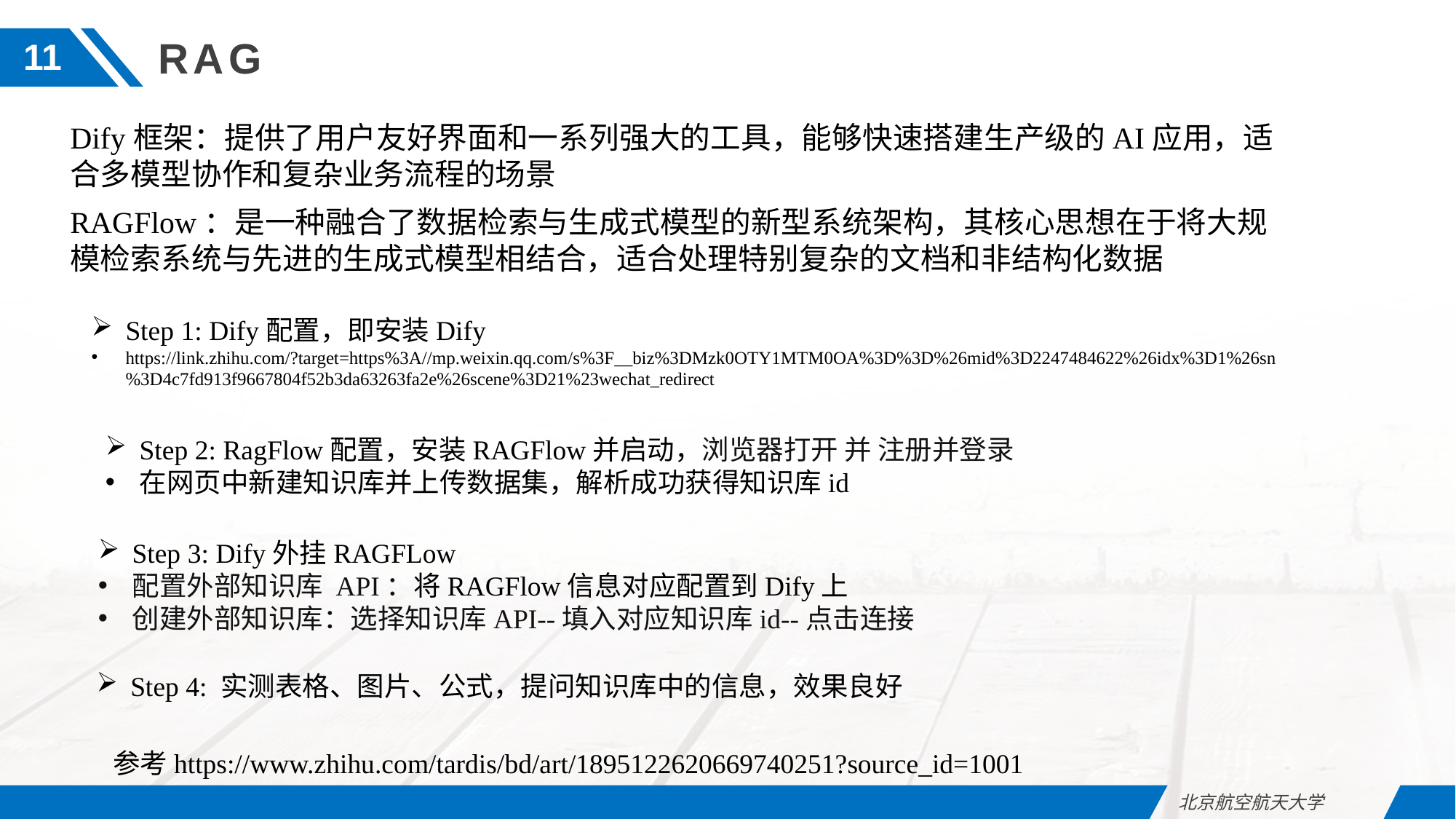

RAG

11
Dify框架：提供了用户友好界面和一系列强大的工具，能够快速搭建生产级的AI应用，适合多模型协作和复杂业务流程的场景
RAGFlow：是一种融合了数据检索与生成式模型的新型系统架构，其核心思想在于将大规模检索系统与先进的生成式模型相结合，适合处理特别复杂的文档和非结构化数据
Step 1: Dify配置，即安装Dify
https://link.zhihu.com/?target=https%3A//mp.weixin.qq.com/s%3F__biz%3DMzk0OTY1MTM0OA%3D%3D%26mid%3D2247484622%26idx%3D1%26sn%3D4c7fd913f9667804f52b3da63263fa2e%26scene%3D21%23wechat_redirect
Step 2: RagFlow配置，安装RAGFlow并启动，浏览器打开 并 注册并登录
在网页中新建知识库并上传数据集，解析成功获得知识库id
Step 3: Dify外挂RAGFLow
配置外部知识库 API：将RAGFlow信息对应配置到Dify上
创建外部知识库：选择知识库API--填入对应知识库id--点击连接
Step 4: 实测表格、图片、公式，提问知识库中的信息，效果良好
参考https://www.zhihu.com/tardis/bd/art/1895122620669740251?source_id=1001

北京航空航天大学